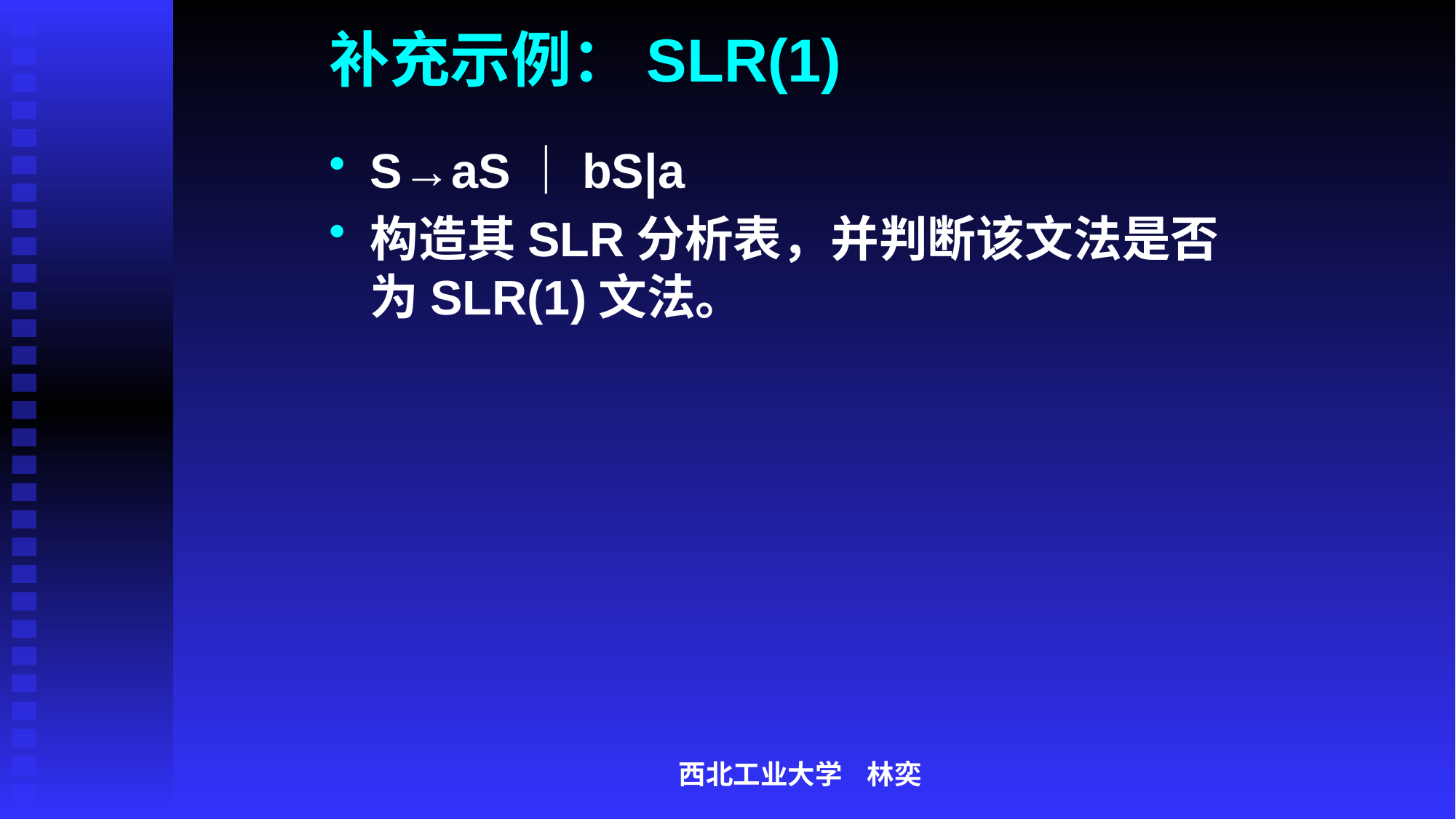

# 补充示例：SLR(1)
S→aS｜bS|a
构造其SLR分析表，并判断该文法是否为SLR(1)文法。

西北工业大学    林奕
133